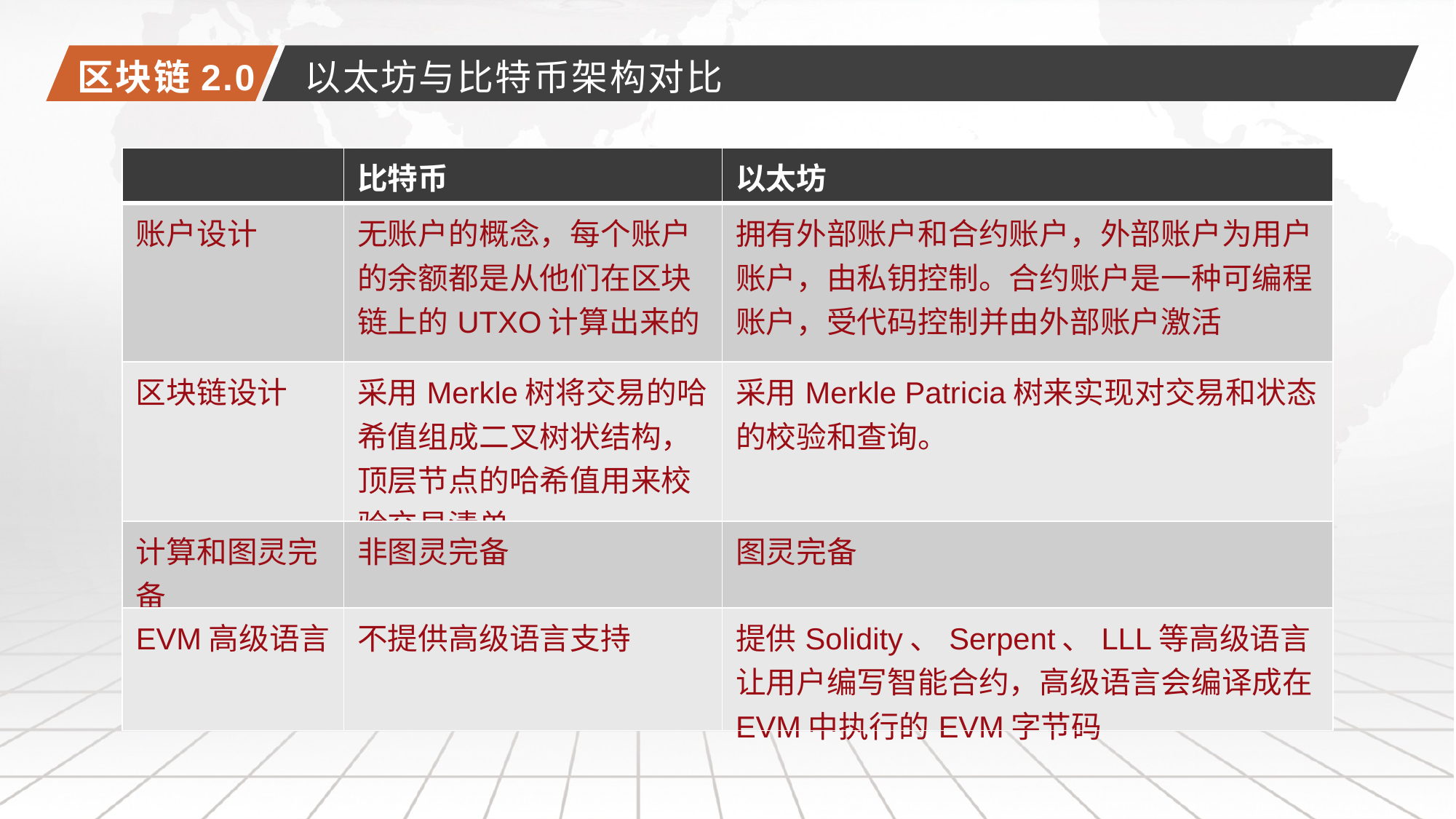

区块链2.0
以太坊与比特币架构对比
|  | 比特币 | 以太坊 |
| --- | --- | --- |
| 账户设计 | 无账户的概念，每个账户的余额都是从他们在区块链上的UTXO计算出来的 | 拥有外部账户和合约账户，外部账户为用户账户，由私钥控制。合约账户是一种可编程账户，受代码控制并由外部账户激活 |
| 区块链设计 | 采用Merkle树将交易的哈希值组成二叉树状结构，顶层节点的哈希值用来校验交易清单 | 采用Merkle Patricia树来实现对交易和状态的校验和查询。 |
| 计算和图灵完备 | 非图灵完备 | 图灵完备 |
| EVM高级语言 | 不提供高级语言支持 | 提供Solidity、Serpent、LLL等高级语言让用户编写智能合约，高级语言会编译成在EVM中执行的EVM字节码 |